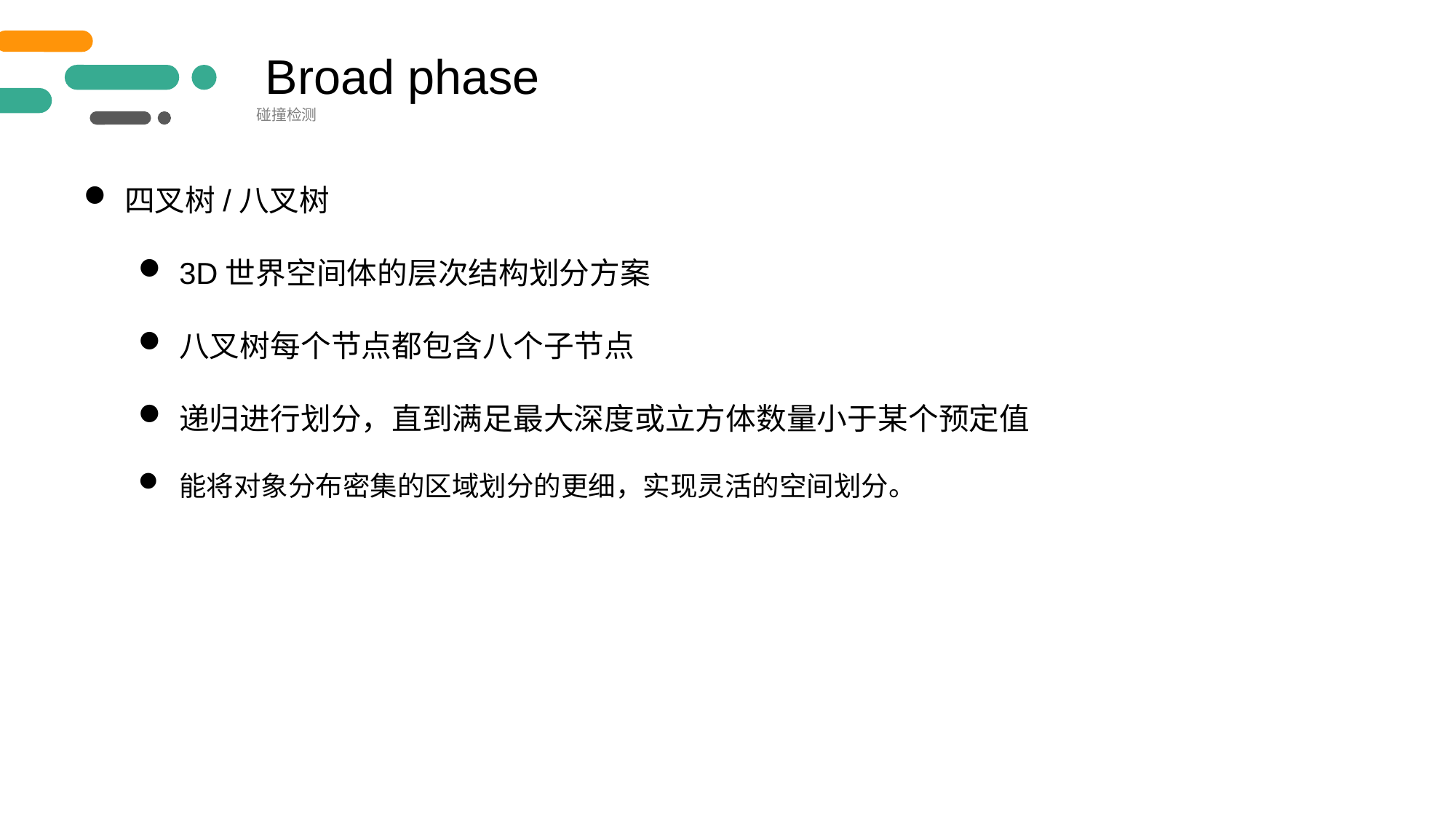

Broad phase
碰撞检测
四叉树/八叉树
3D世界空间体的层次结构划分方案
八叉树每个节点都包含八个子节点
递归进行划分，直到满足最大深度或立方体数量小于某个预定值
能将对象分布密集的区域划分的更细，实现灵活的空间划分。